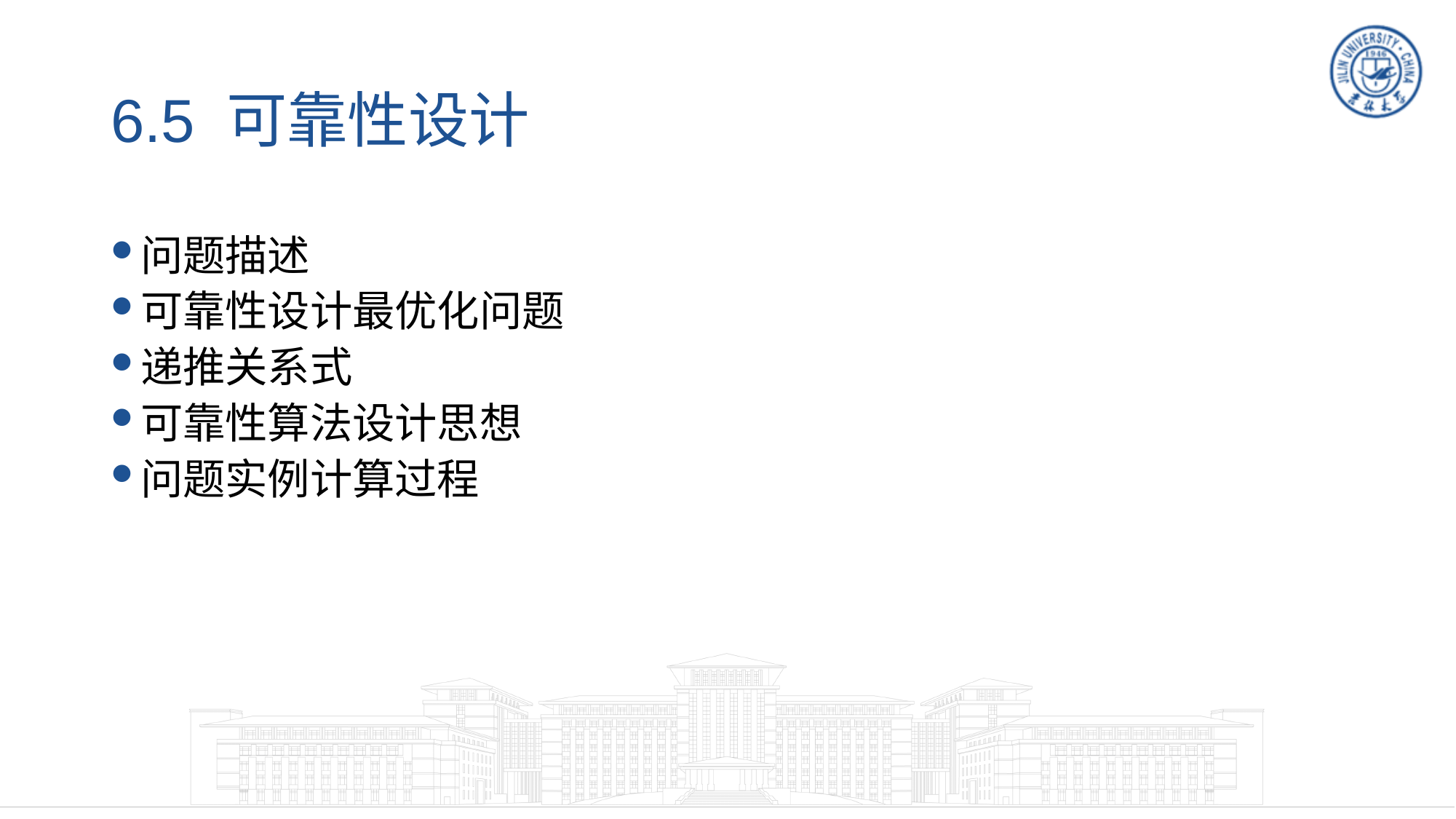

# 6.5 可靠性设计
问题描述
可靠性设计最优化问题
递推关系式
可靠性算法设计思想
问题实例计算过程
58